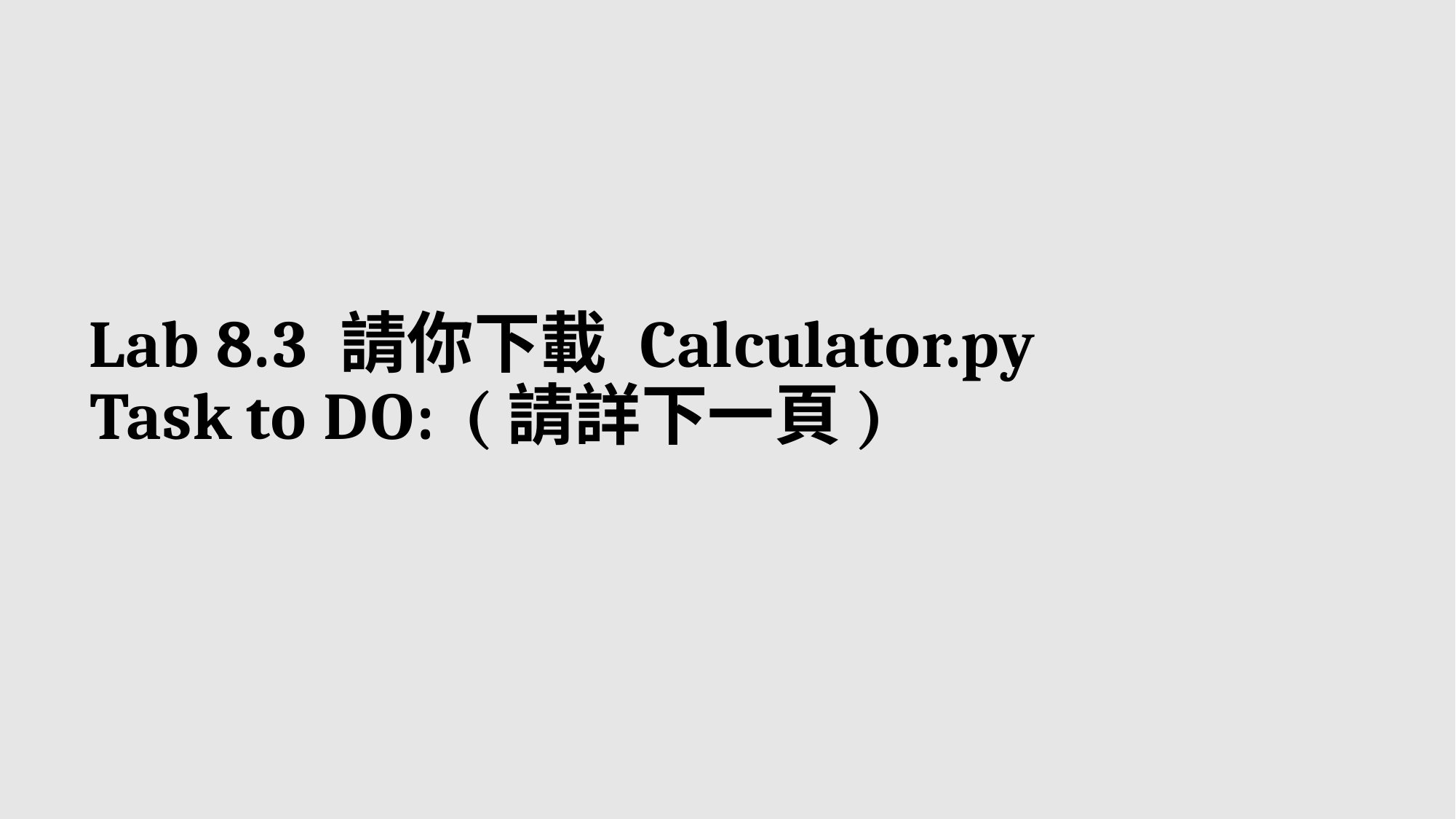

# Lab 8.3 請你下載 Calculator.py Task to DO:  (請詳下一頁)